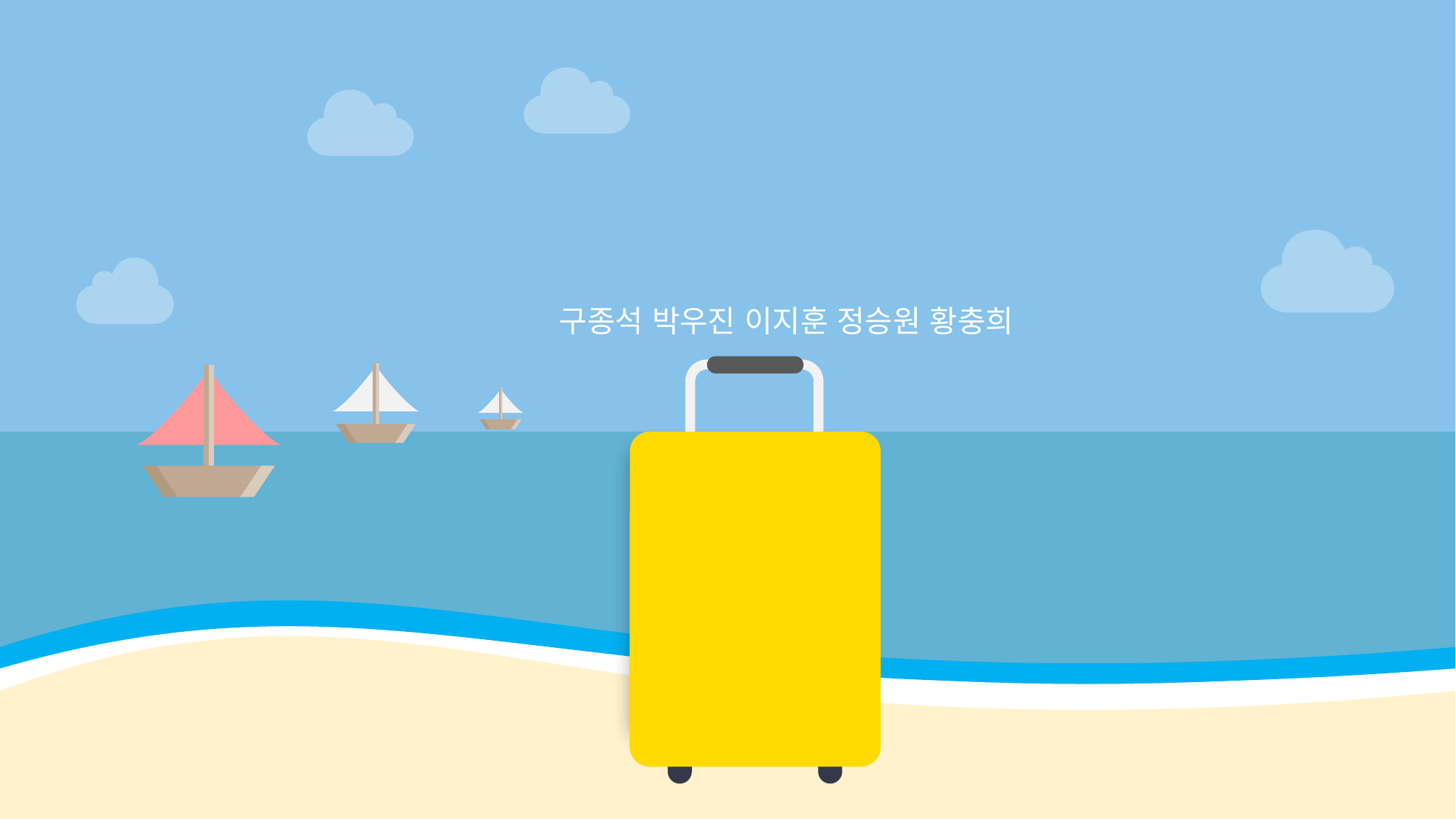

FOLLOW ME ROBOT

구종석 박우진 이지훈 정승원 황충희